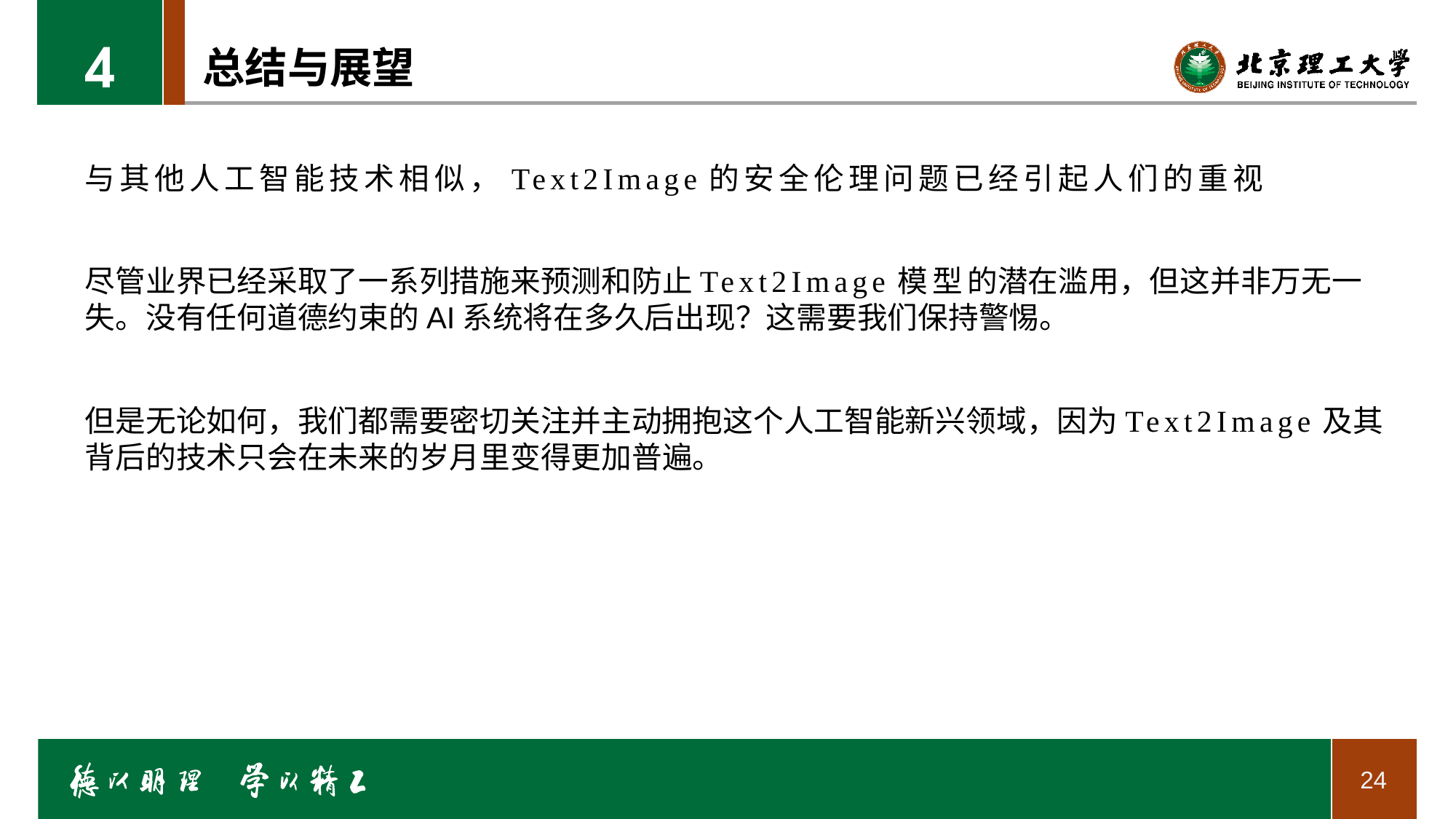

4
# 总结与展望
与其他人工智能技术相似，Text2Image的安全伦理问题已经引起人们的重视
尽管业界已经采取了一系列措施来预测和防止Text2Image模型的潜在滥用，但这并非万无一失。没有任何道德约束的AI系统将在多久后出现？这需要我们保持警惕。
但是无论如何，我们都需要密切关注并主动拥抱这个人工智能新兴领域，因为Text2Image及其背后的技术只会在未来的岁月里变得更加普遍。